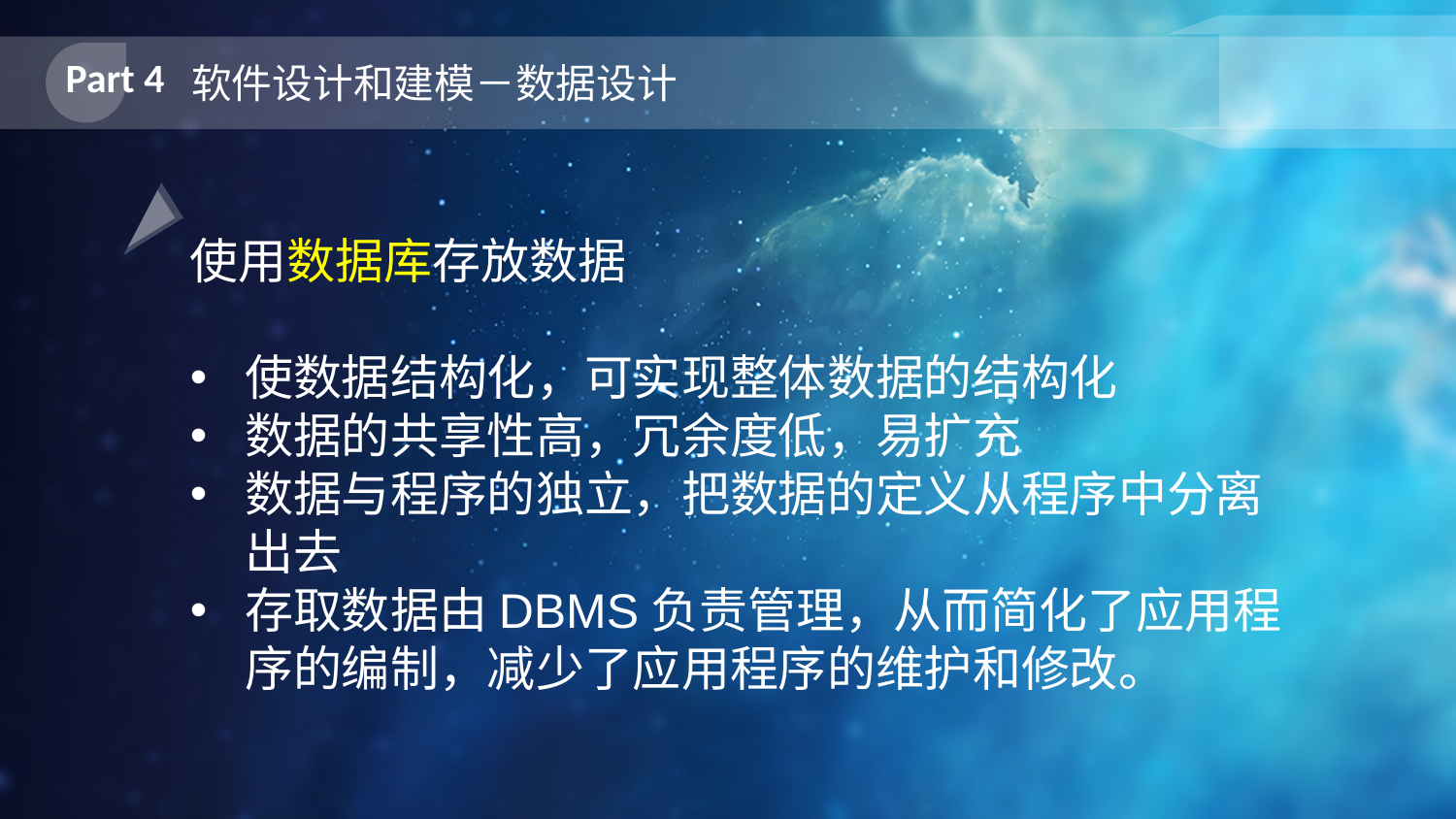

Part 4
软件设计和建模－数据设计

使用数据库存放数据

使数据结构化，可实现整体数据的结构化
数据的共享性高，冗余度低，易扩充
数据与程序的独立，把数据的定义从程序中分离出去
存取数据由DBMS负责管理，从而简化了应用程序的编制，减少了应用程序的维护和修改。